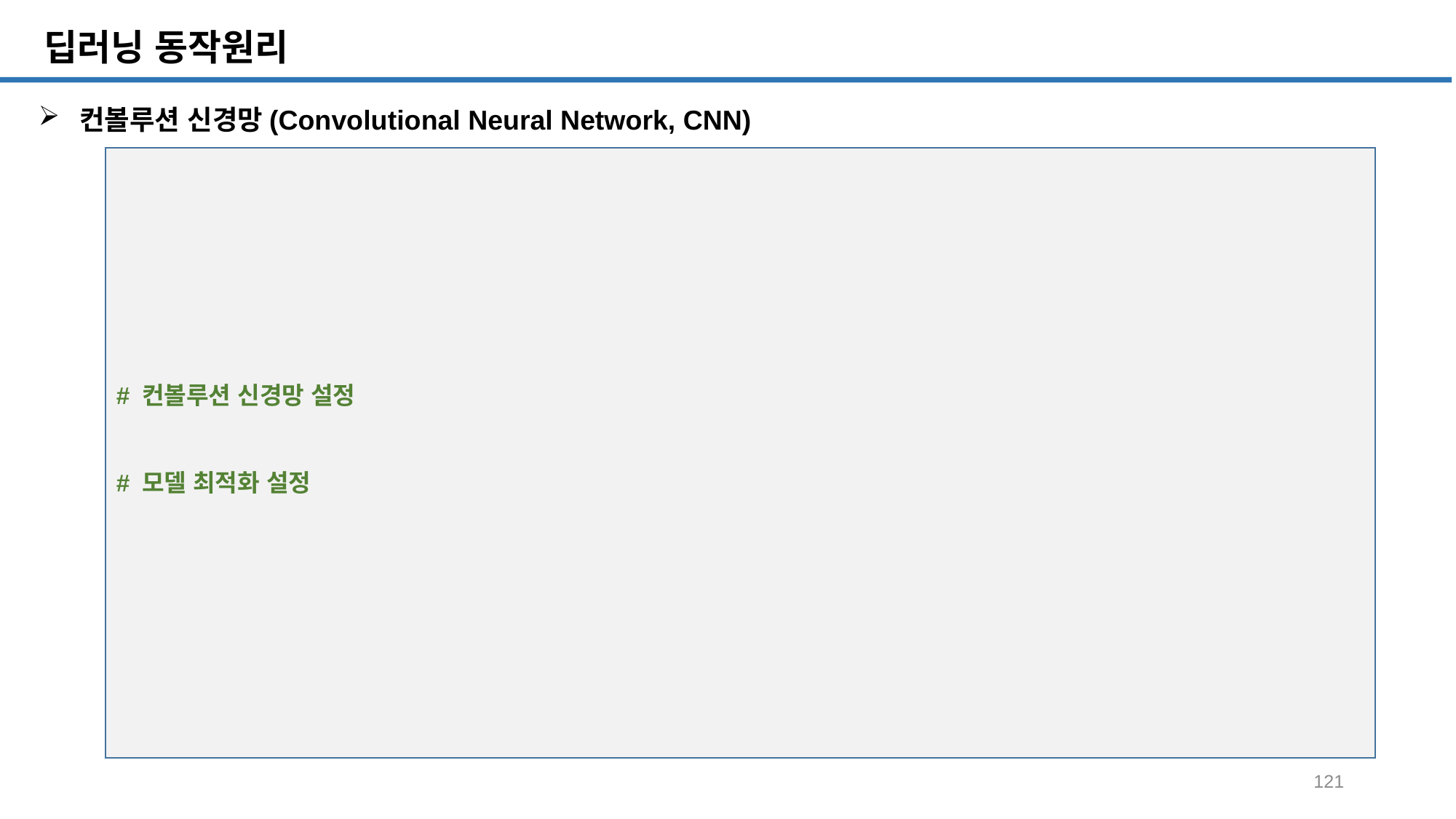

SQL 튜닝 개요
# 딥러닝 동작원리

컨볼루션 신경망(Convolutional Neural Network, CNN)

# 컨볼루션 신경망 설정

# 모델 최적화 설정

121